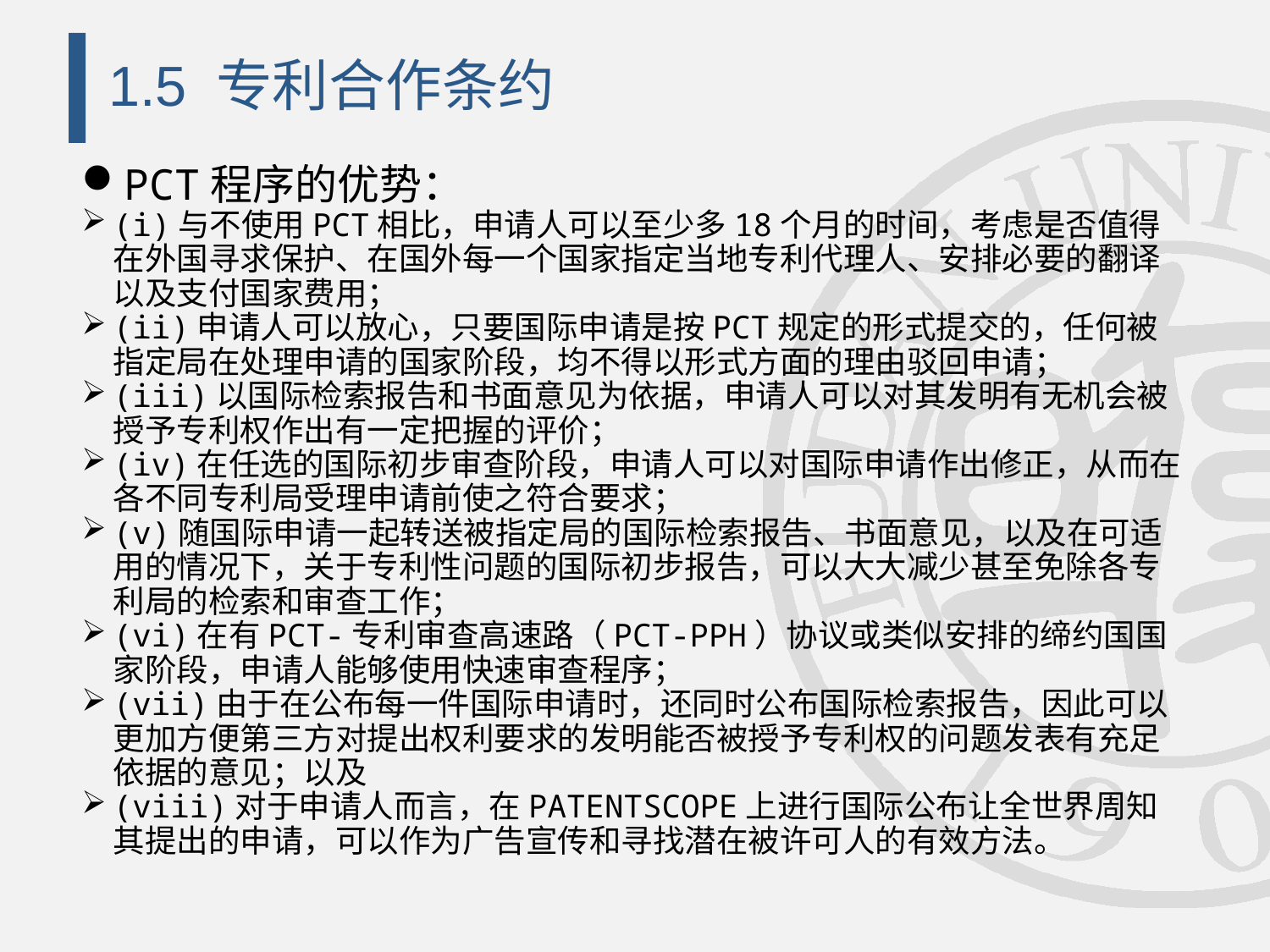

# 1.5 专利合作条约
PCT程序的优势：
(i)与不使用PCT相比，申请人可以至少多18个月的时间，考虑是否值得在外国寻求保护、在国外每一个国家指定当地专利代理人、安排必要的翻译以及支付国家费用；
(ii)申请人可以放心，只要国际申请是按PCT规定的形式提交的，任何被指定局在处理申请的国家阶段，均不得以形式方面的理由驳回申请；
(iii)以国际检索报告和书面意见为依据，申请人可以对其发明有无机会被授予专利权作出有一定把握的评价；
(iv)在任选的国际初步审查阶段，申请人可以对国际申请作出修正，从而在各不同专利局受理申请前使之符合要求；
(v)随国际申请一起转送被指定局的国际检索报告、书面意见，以及在可适用的情况下，关于专利性问题的国际初步报告，可以大大减少甚至免除各专利局的检索和审查工作；
(vi)在有PCT-专利审查高速路（PCT-PPH）协议或类似安排的缔约国国家阶段，申请人能够使用快速审查程序；
(vii)由于在公布每一件国际申请时，还同时公布国际检索报告，因此可以更加方便第三方对提出权利要求的发明能否被授予专利权的问题发表有充足依据的意见；以及
(viii)对于申请人而言，在PATENTSCOPE上进行国际公布让全世界周知其提出的申请，可以作为广告宣传和寻找潜在被许可人的有效方法。